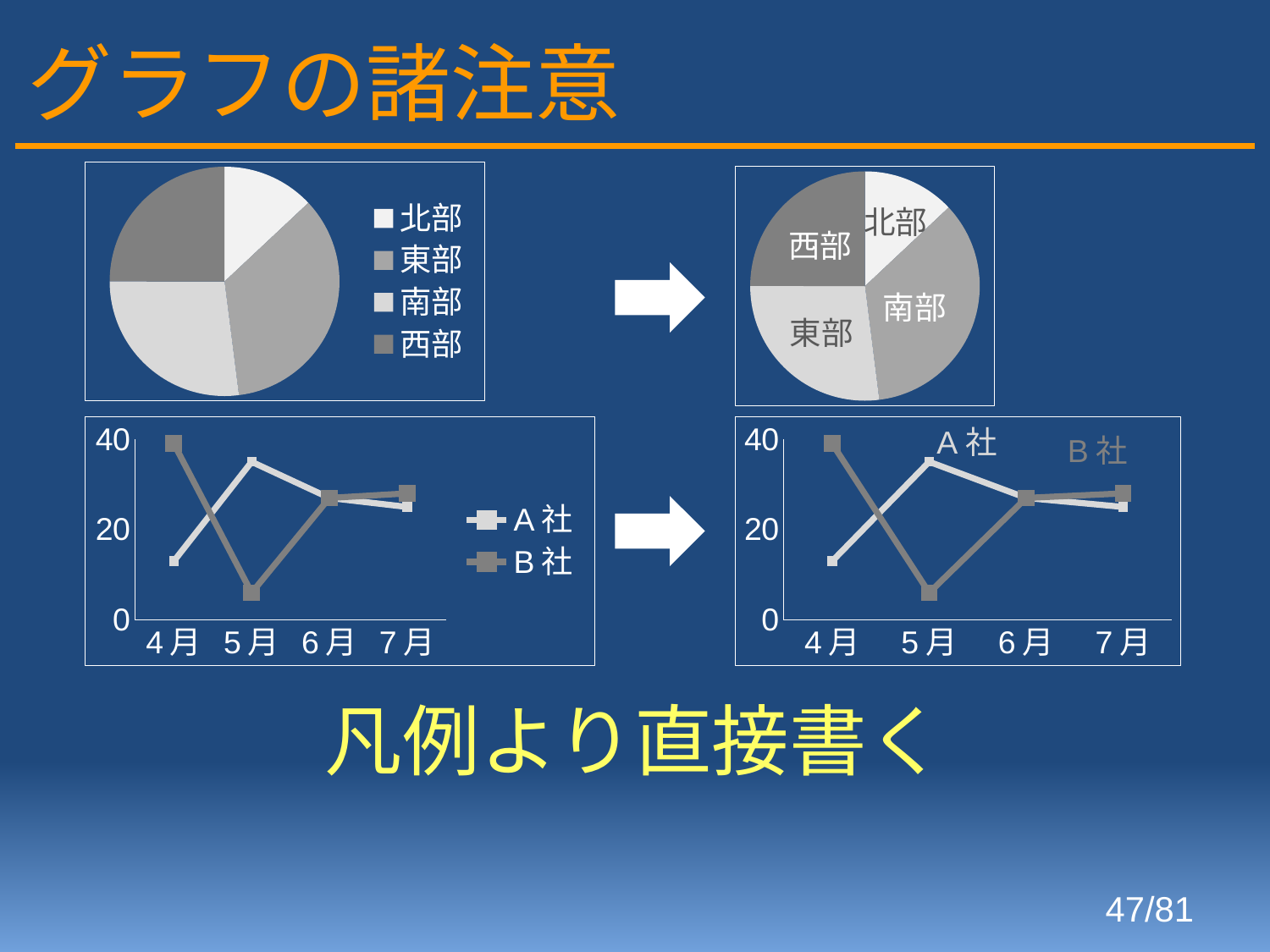

# グラフの諸注意

### Chart

| Category | A社 |
|---|---|
| 北部 | 13.0 |
| 東部 | 35.0 |
| 南部 | 27.0 |
| 西部 | 25.0 |

### Chart

| Category | A社 |
|---|---|
| 北部 | 13.0 |
| 東部 | 35.0 |
| 南部 | 27.0 |
| 西部 | 25.0 |
北部
西部

南部
東部

### Chart

| Category | A社 | B社 |
|---|---|---|
| 4月 | 13.0 | 39.0 |
| 5月 | 35.0 | 6.0 |
| 6月 | 27.0 | 27.0 |
| 7月 | 25.0 | 28.0 |
A社

### Chart

| Category | A社 | B社 |
|---|---|---|
| 4月 | 13.0 | 39.0 |
| 5月 | 35.0 | 6.0 |
| 6月 | 27.0 | 27.0 |
| 7月 | 25.0 | 28.0 |
B社

凡例より直接書く
47/81